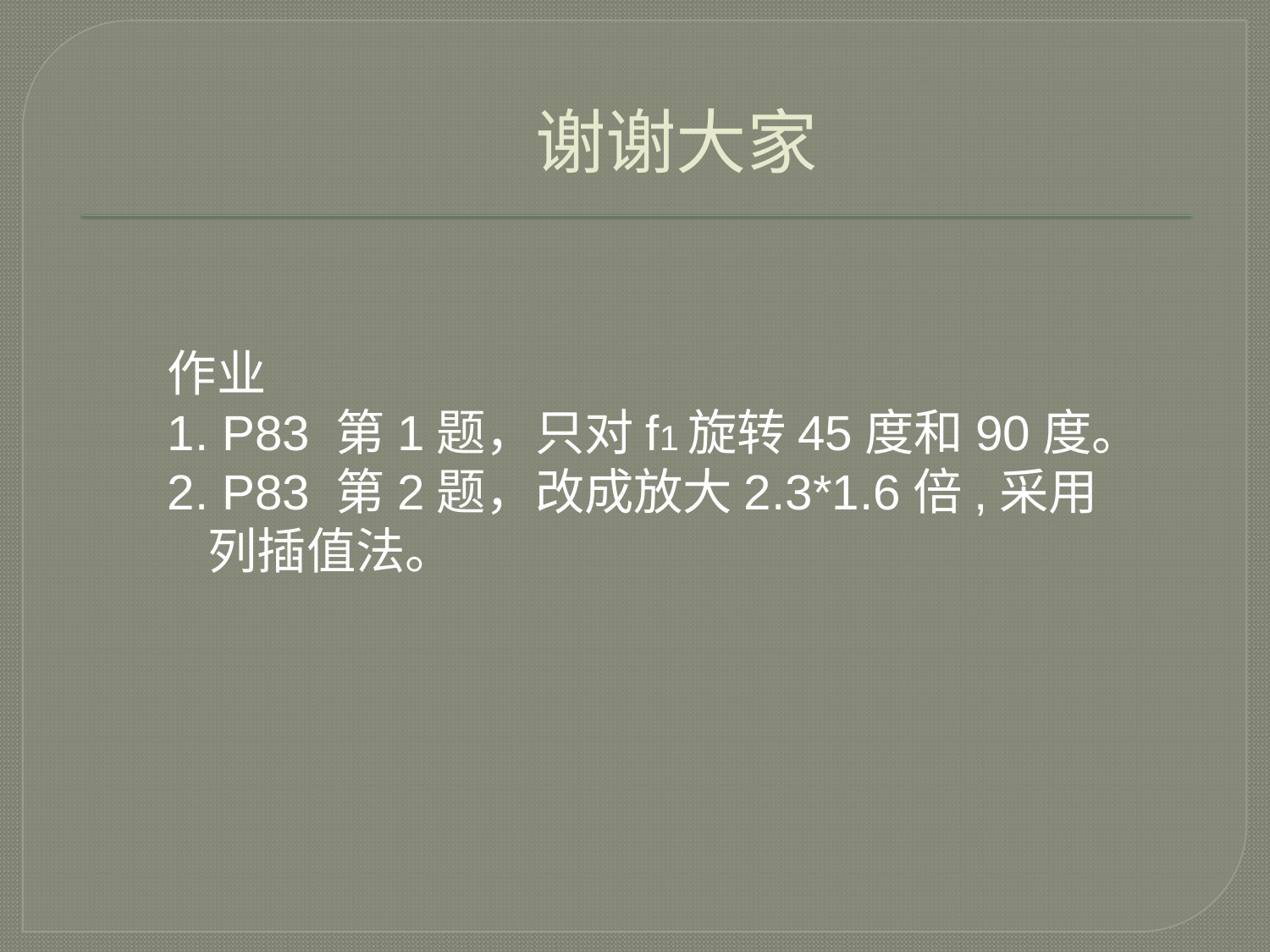

# 谢谢大家
作业
1. P83 第1题，只对f1旋转45度和90度。
2. P83 第2题，改成放大2.3*1.6倍,采用列插值法。